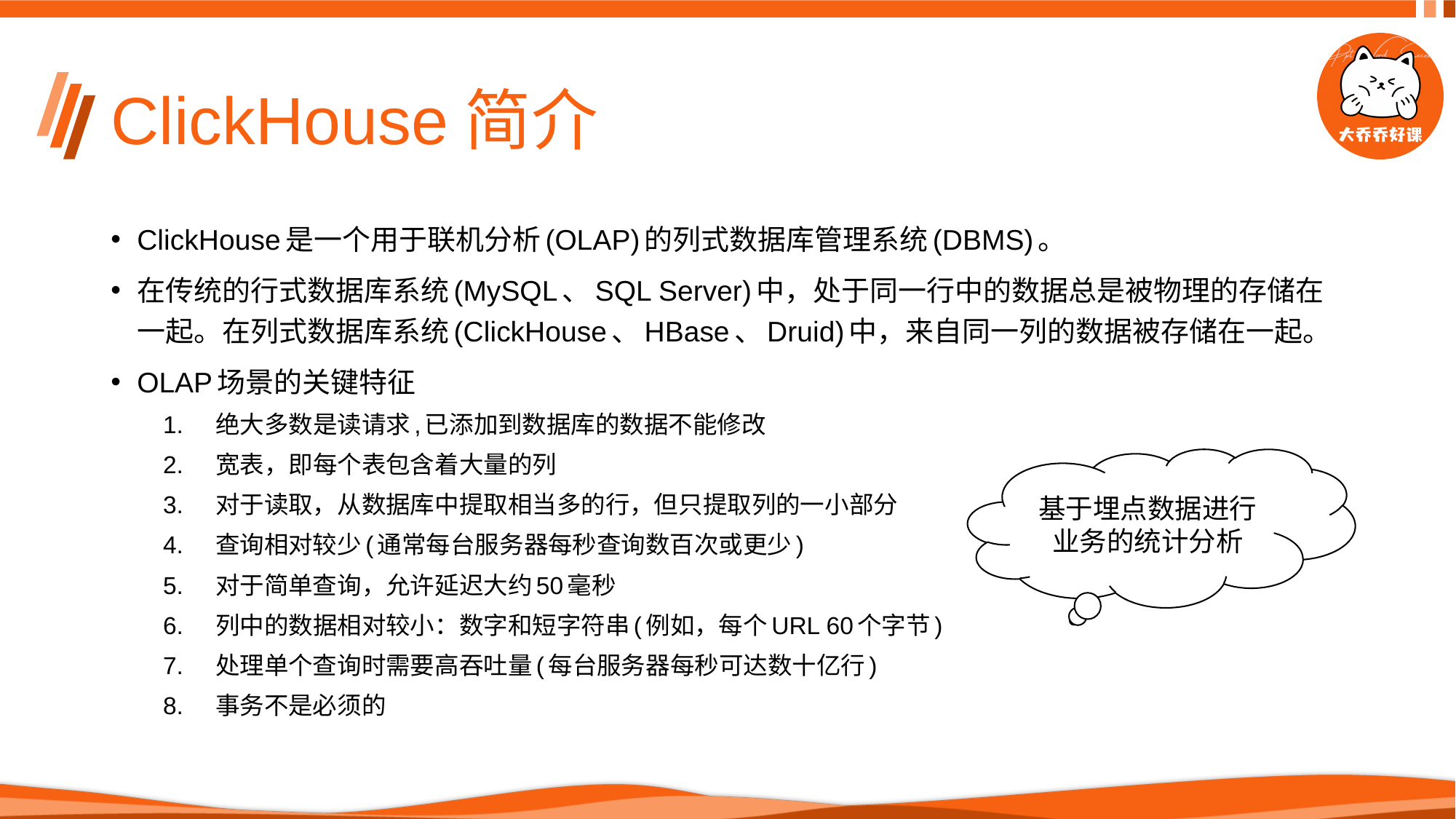

# ClickHouse简介
ClickHouse是一个用于联机分析(OLAP)的列式数据库管理系统(DBMS)。
在传统的行式数据库系统(MySQL、SQL Server)中，处于同一行中的数据总是被物理的存储在一起。在列式数据库系统(ClickHouse、HBase、Druid)中，来自同一列的数据被存储在一起。
OLAP场景的关键特征
绝大多数是读请求,已添加到数据库的数据不能修改
宽表，即每个表包含着大量的列
对于读取，从数据库中提取相当多的行，但只提取列的一小部分
查询相对较少(通常每台服务器每秒查询数百次或更少)
对于简单查询，允许延迟大约50毫秒
列中的数据相对较小：数字和短字符串(例如，每个URL 60个字节)
处理单个查询时需要高吞吐量(每台服务器每秒可达数十亿行)
事务不是必须的
基于埋点数据进行业务的统计分析